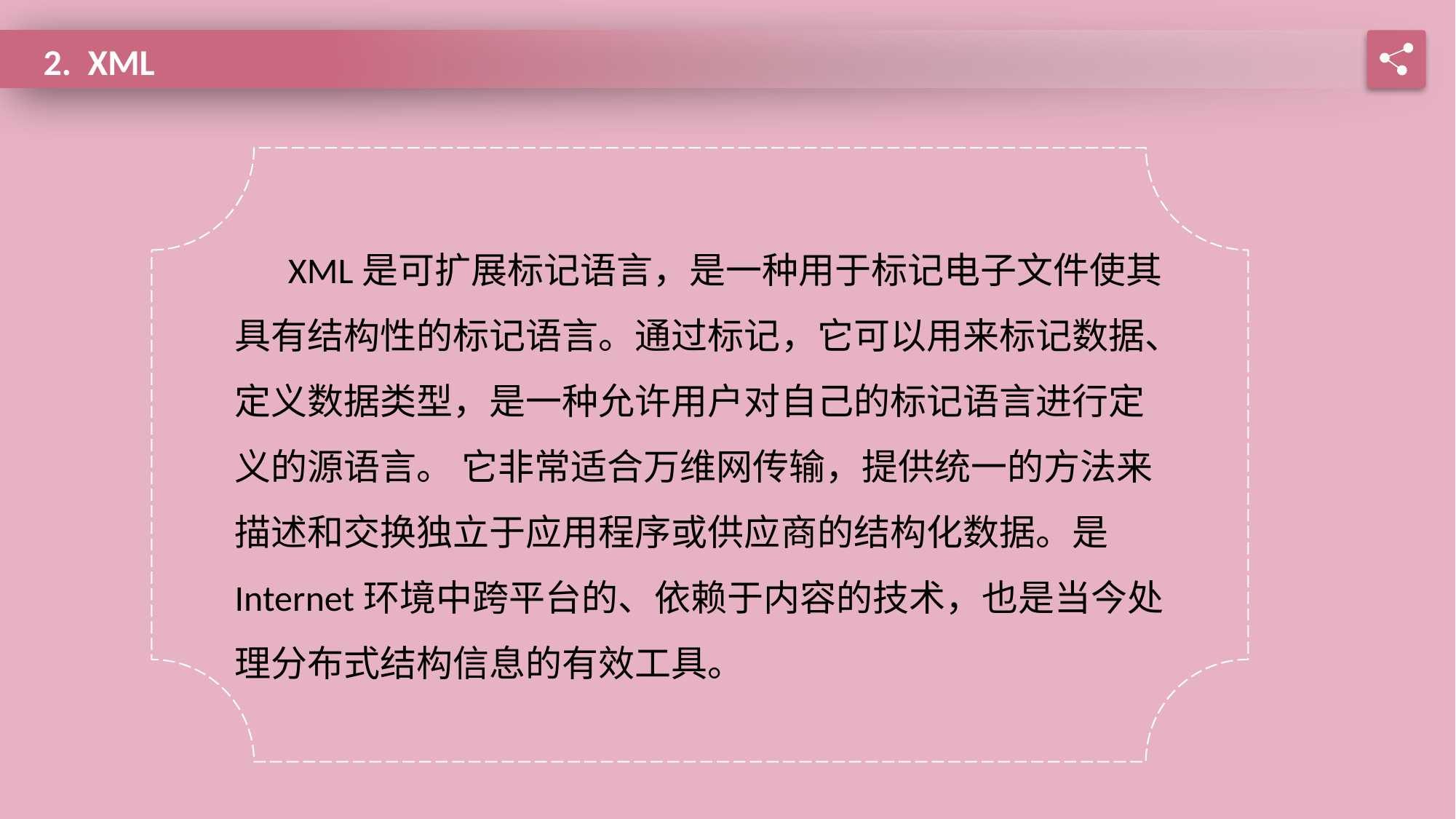

2.  XML
XML是可扩展标记语言，是一种用于标记电子文件使其具有结构性的标记语言。通过标记，它可以用来标记数据、定义数据类型，是一种允许用户对自己的标记语言进行定义的源语言。 它非常适合万维网传输，提供统一的方法来描述和交换独立于应用程序或供应商的结构化数据。是Internet环境中跨平台的、依赖于内容的技术，也是当今处理分布式结构信息的有效工具。